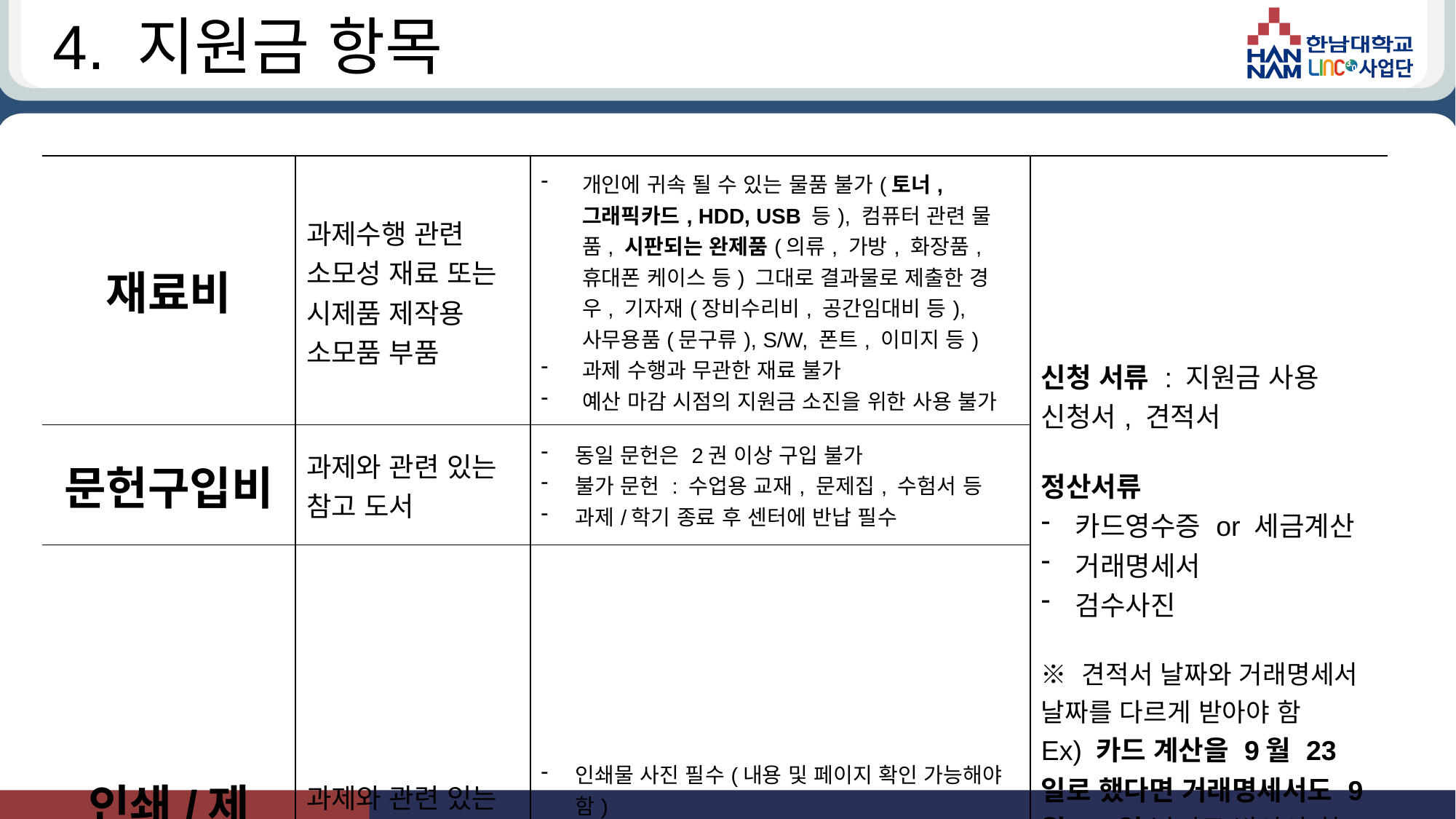

# 4. 지원금 항목
| 재료비 | 과제수행 관련 소모성 재료 또는 시제품 제작용 소모품 부품 | 개인에 귀속 될 수 있는 물품 불가(토너, 그래픽카드, HDD, USB 등), 컴퓨터 관련 물품, 시판되는 완제품(의류, 가방, 화장품, 휴대폰 케이스 등) 그대로 결과물로 제출한 경우, 기자재(장비수리비, 공간임대비 등), 사무용품(문구류), S/W, 폰트, 이미지 등) 과제 수행과 무관한 재료 불가 예산 마감 시점의 지원금 소진을 위한 사용 불가 | 신청 서류 : 지원금 사용 신청서, 견적서 정산서류 카드영수증 or 세금계산 거래명세서 검수사진 ※ 견적서 날짜와 거래명세서 날짜를 다르게 받아야 함 Ex) 카드 계산을 9월 23일로 했다면 거래명세서도 9월 23일 날짜로 받아야 함, 견적서는 위의 날짜보다 2~3일 빠른 날짜로 입력 |
| --- | --- | --- | --- |
| 문헌구입비 | 과제와 관련 있는 참고 도서 | 동일 문헌은 2권 이상 구입 불가 불가 문헌 : 수업용 교재, 문제집, 수험서 등 과제/학기 종료 후 센터에 반납 필수 |  |
| 인쇄/제본/복사비 | 과제와 관련 있는 인쇄, 복사, 팜플렛 제작 등 | 인쇄물 사진 필수(내용 및 페이지 확인 가능해야 함) 출력물 사진을 찍지 않은 채 공모전에 제출 혹은 교수님께 제출하여 사진이 없는 경우 환수 조치 팜플렛 제작 시 반드시 센터에 1권 제출 |  |